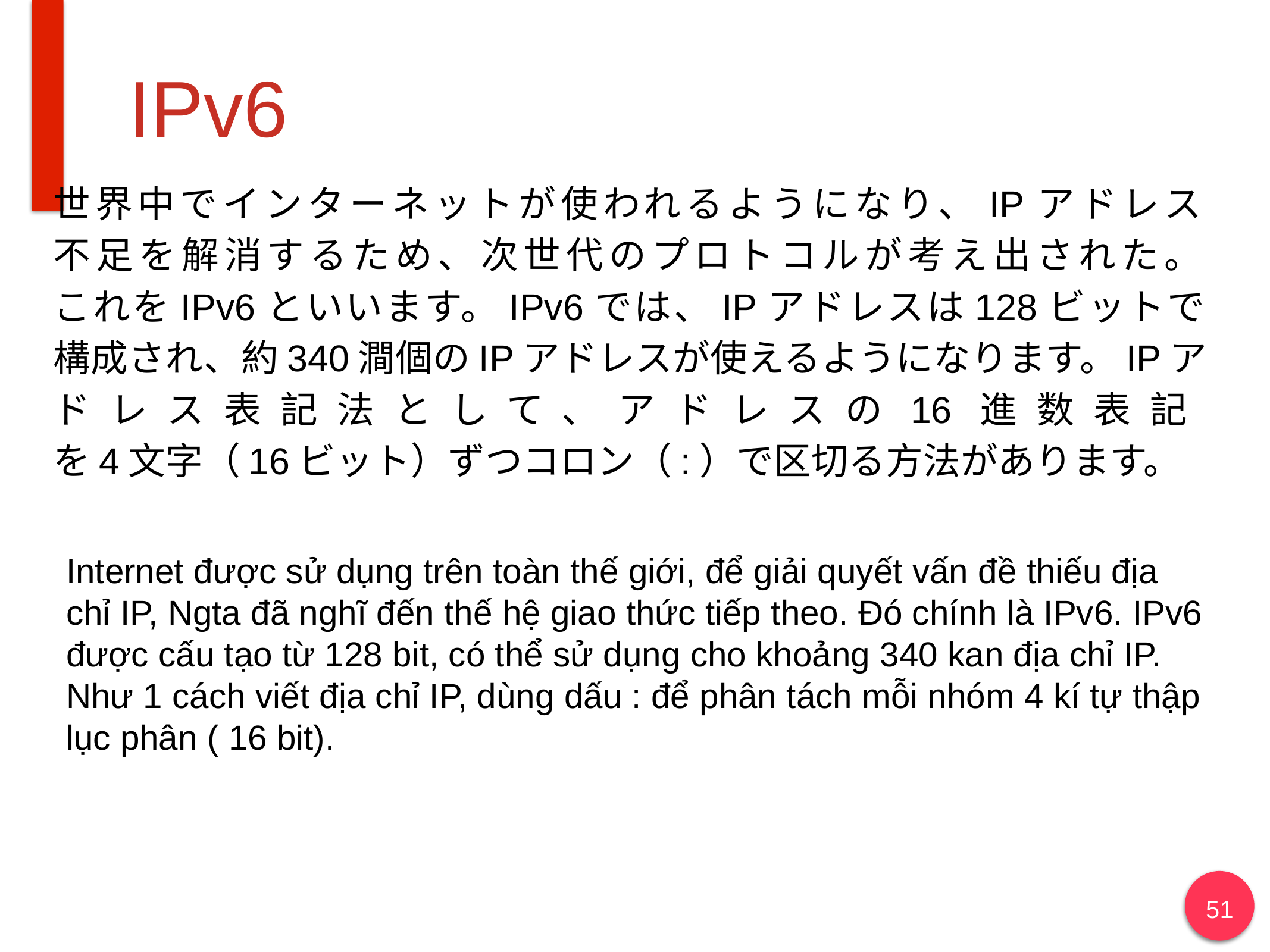

# IPv6
世界中でインターネットが使われるようになり、IPアドレス
不足を解消するため、次世代のプロトコルが考え出された。
これをIPv6といいます。IPv6では、IPアドレスは128ビットで
構成され、約340澗個のIPアドレスが使えるようになります。IPアドレス表記法として、アドレスの16進数表記
を4文字（16ビット）ずつコロン（:）で区切る方法があります。
Internet được sử dụng trên toàn thế giới, để giải quyết vấn đề thiếu địa chỉ IP, Ngta đã nghĩ đến thế hệ giao thức tiếp theo. Đó chính là IPv6. IPv6 được cấu tạo từ 128 bit, có thể sử dụng cho khoảng 340 kan địa chỉ IP. Như 1 cách viết địa chỉ IP, dùng dấu : để phân tách mỗi nhóm 4 kí tự thập lục phân ( 16 bit).
51